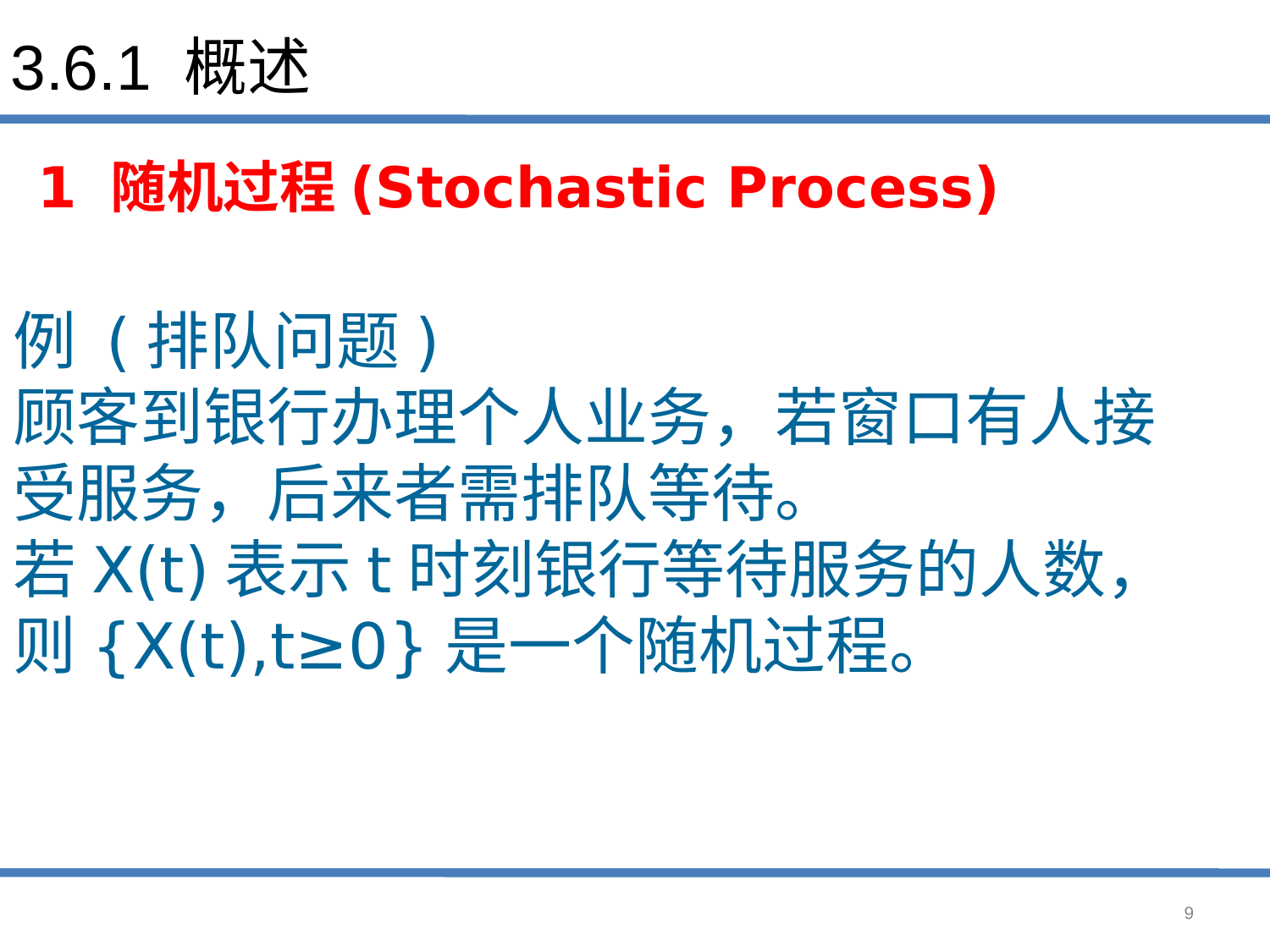

# 3.6.1 概述
1 随机过程(Stochastic Process)
例 (排队问题)
顾客到银行办理个人业务，若窗口有人接受服务，后来者需排队等待。
若X(t)表示t时刻银行等待服务的人数，
则{X(t),t≥0}是一个随机过程。
9